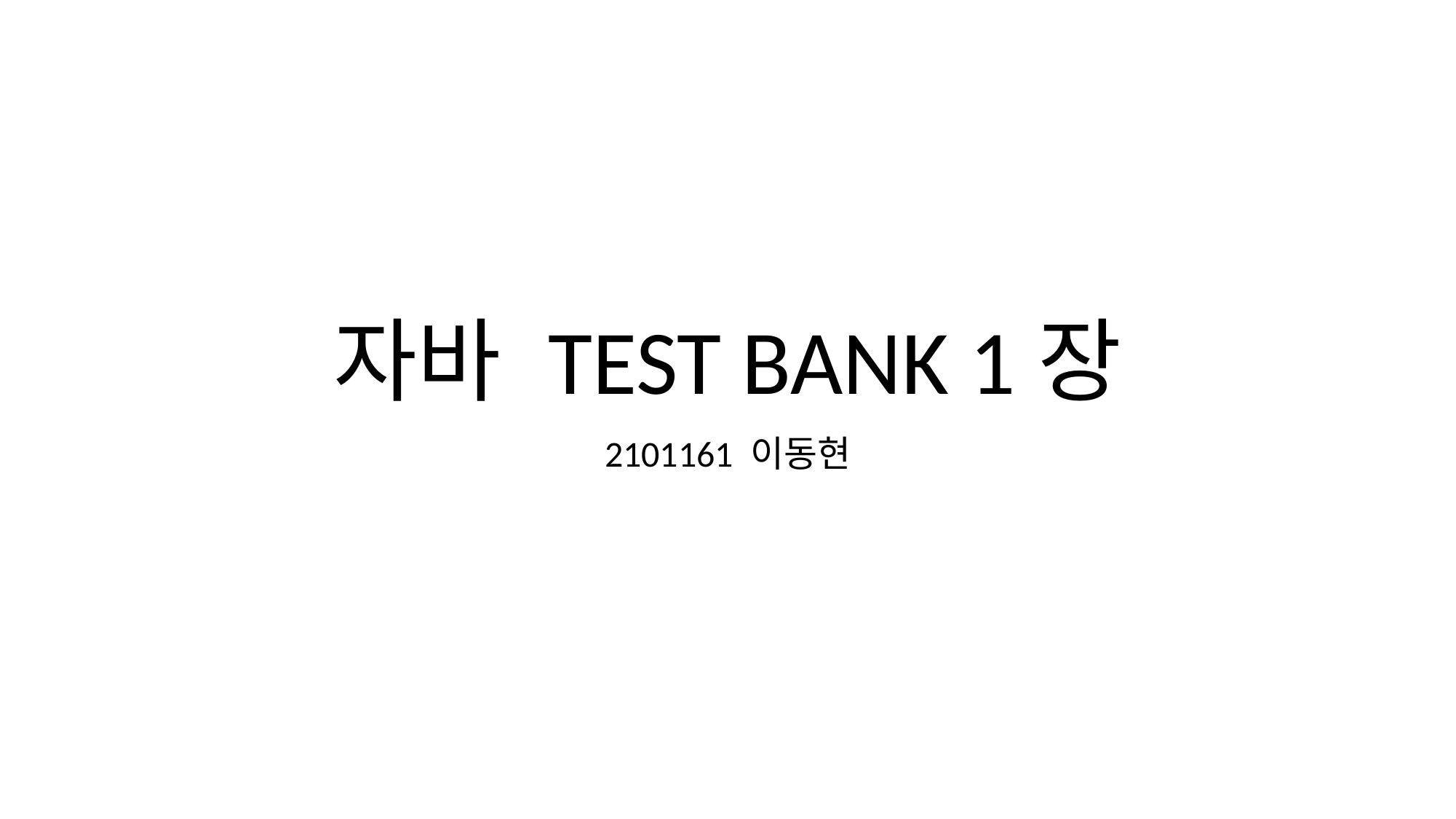

# 자바 TEST BANK 1장
2101161 이동현